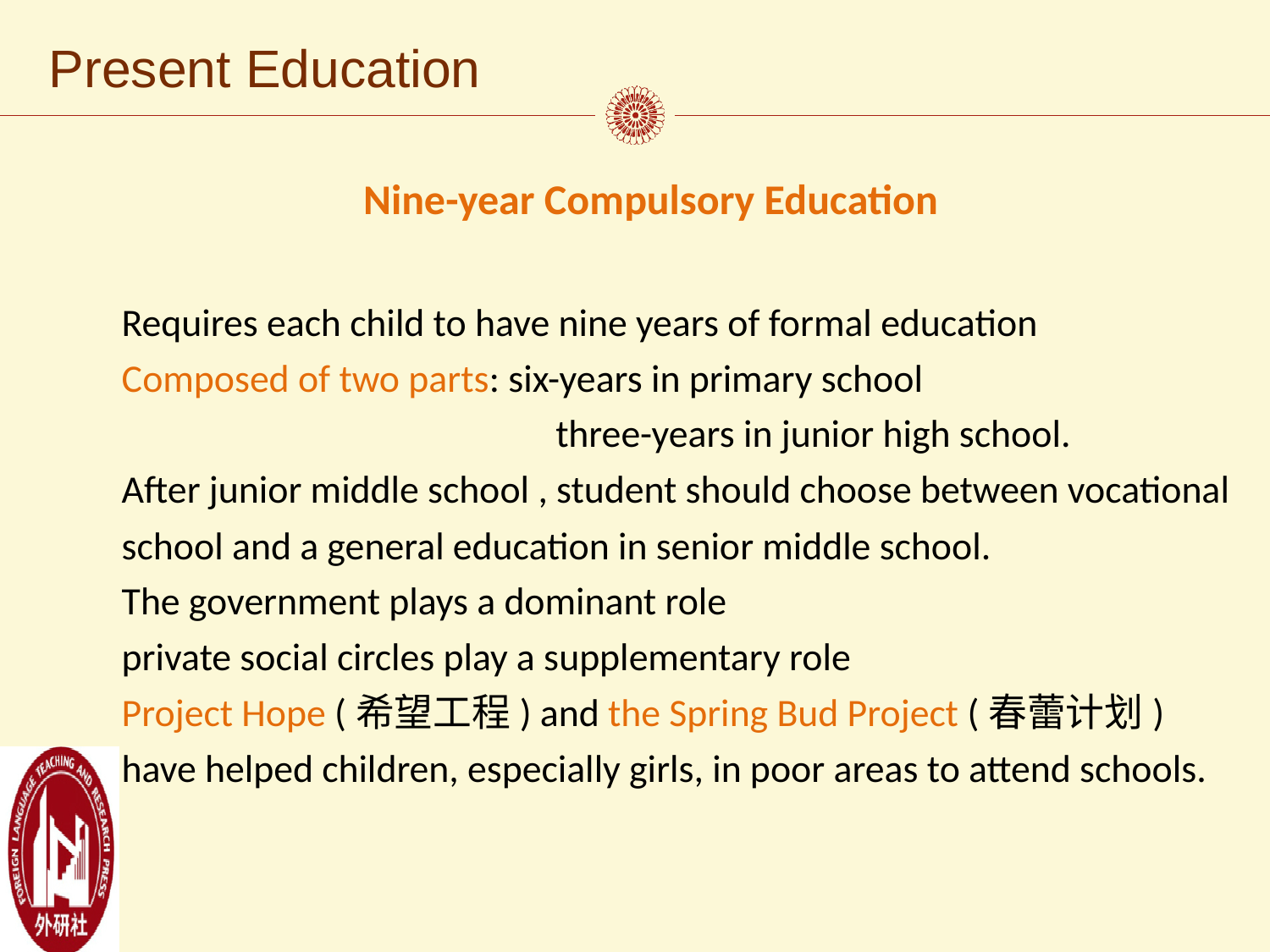

Present Education
Nine-year Compulsory Education
Requires each child to have nine years of formal education
Composed of two parts: six-years in primary school
                                                  three-years in junior high school.
After junior middle school , student should choose between vocational school and a general education in senior middle school.
The government plays a dominant role
private social circles play a supplementary role
Project Hope (希望工程) and the Spring Bud Project (春蕾计划) have helped children, especially girls, in poor areas to attend schools.